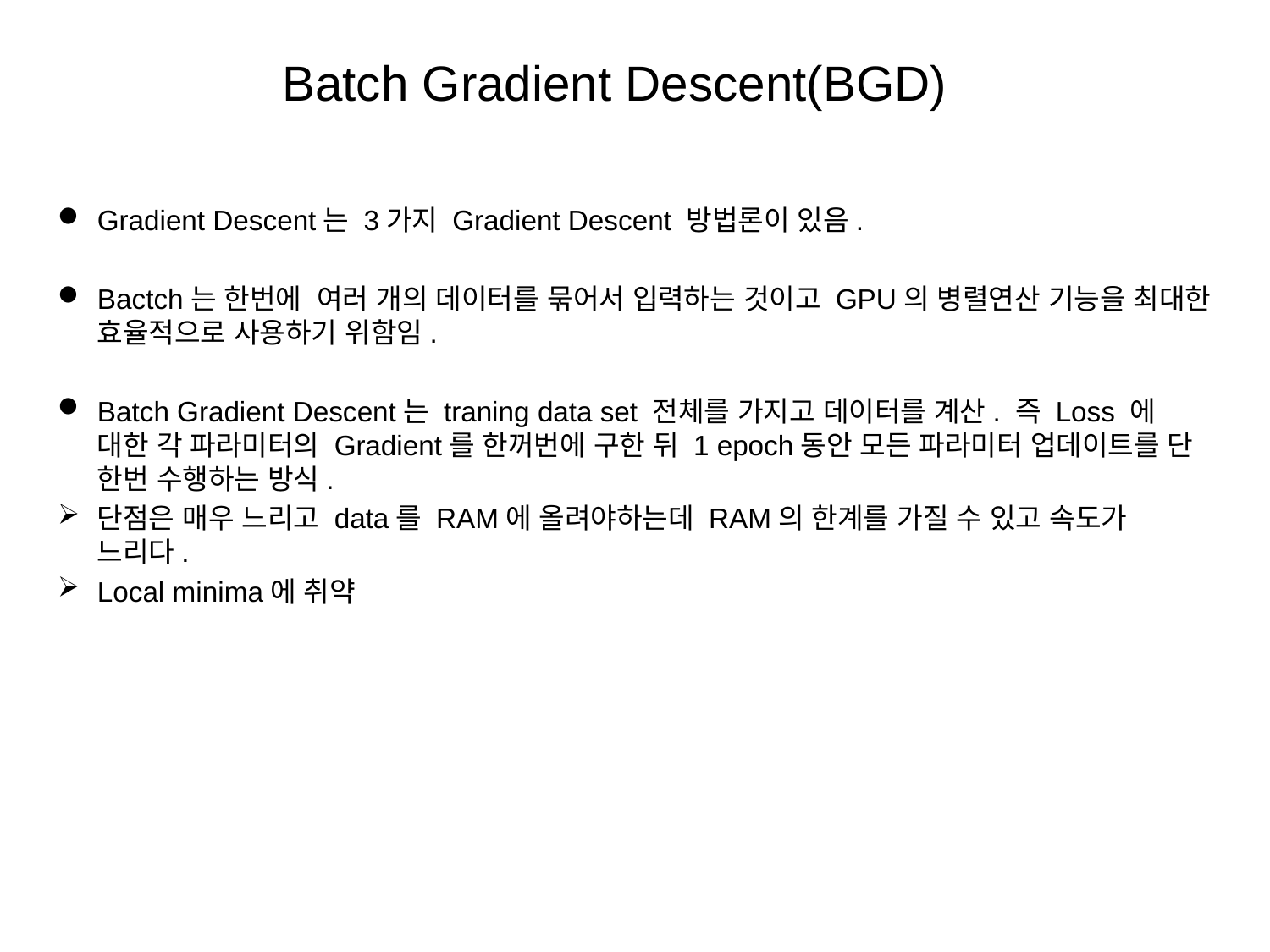

# Batch Gradient Descent(BGD)
Gradient Descent는 3가지 Gradient Descent 방법론이 있음.

Bactch는 한번에  여러 개의 데이터를 묶어서 입력하는 것이고 GPU의 병렬연산 기능을 최대한 효율적으로 사용하기 위함임.

Batch Gradient Descent는 traning data set 전체를 가지고 데이터를 계산. 즉 Loss 에 대한 각 파라미터의 Gradient를 한꺼번에 구한 뒤 1 epoch동안 모든 파라미터 업데이트를 단 한번 수행하는 방식.
단점은 매우 느리고 data를 RAM에 올려야하는데 RAM의 한계를 가질 수 있고 속도가 느리다.
Local minima에 취약